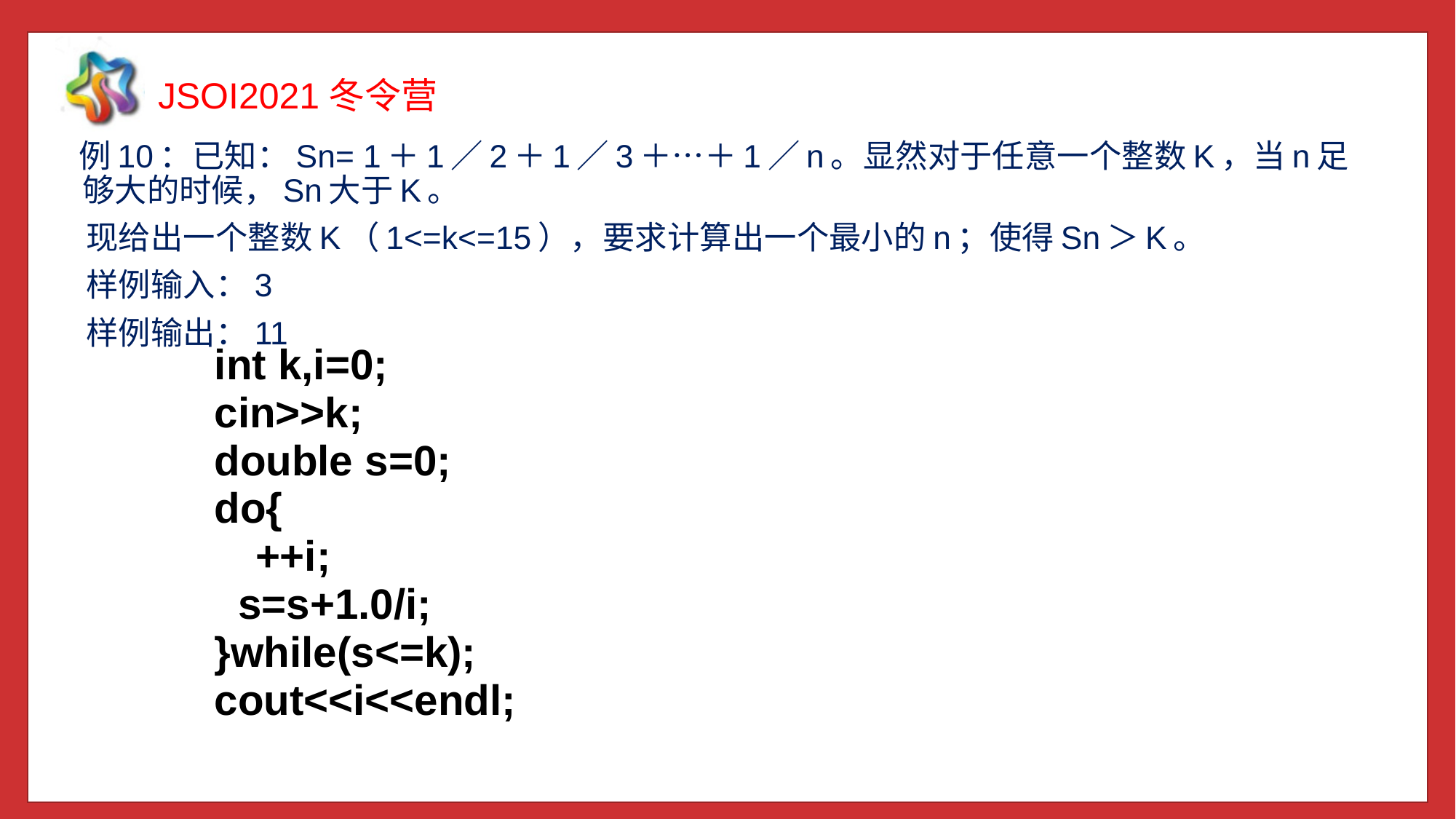

例10：已知：Sn= 1＋1／2＋1／3＋…＋1／n。显然对于任意一个整数K，当n足够大的时候，Sn大于K。
   现给出一个整数K（1<=k<=15），要求计算出一个最小的n；使得Sn＞K。
   样例输入：3
   样例输出：11

  int k,i=0;
  cin>>k;
  double s=0;
  do{
  	  ++i;
    s=s+1.0/i;
  }while(s<=k);
  cout<<i<<endl;